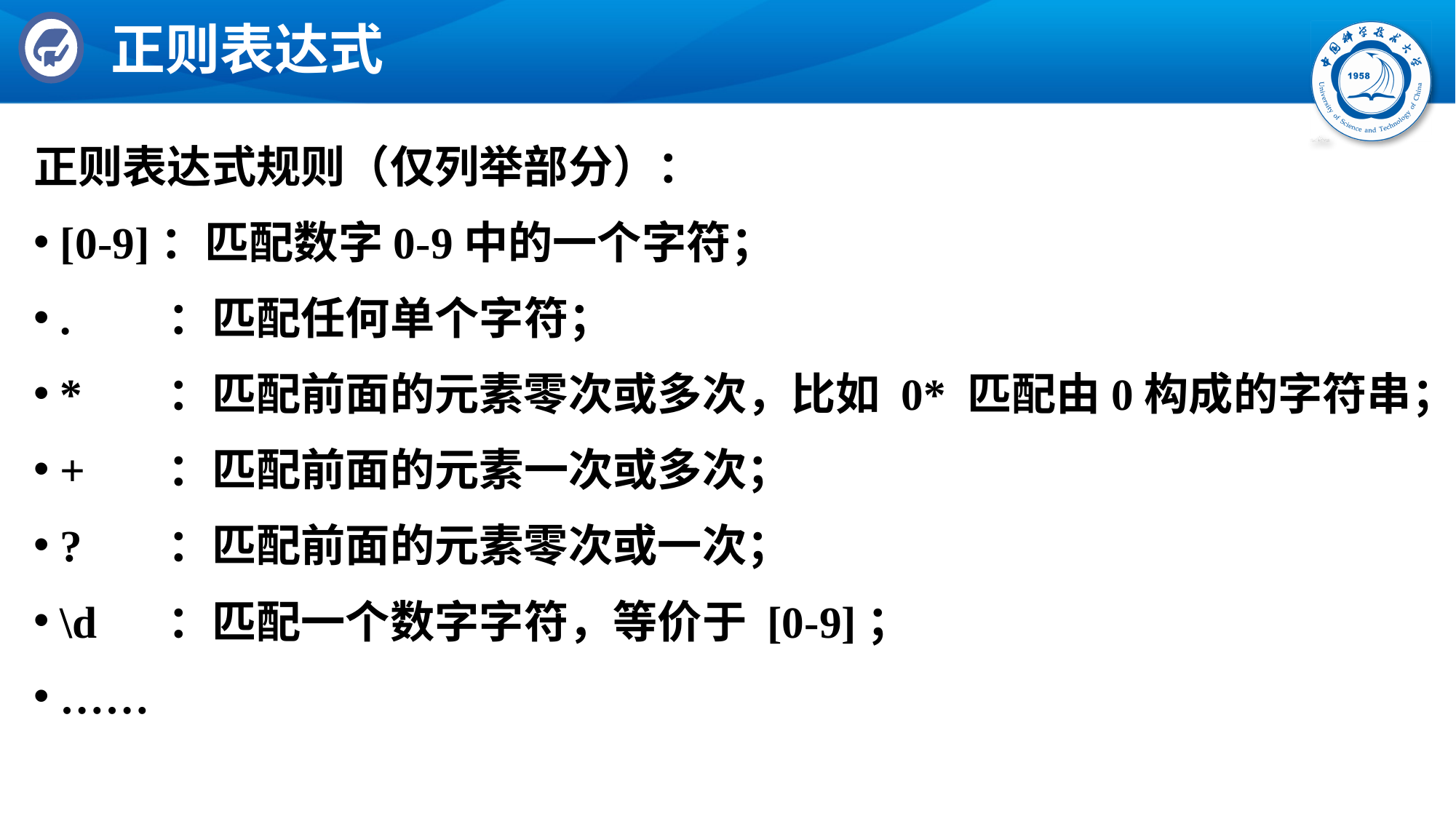

# 正则表达式
正则表达式规则（仅列举部分）：
[0-9]：匹配数字0-9中的一个字符；
.	：匹配任何单个字符；
*	：匹配前面的元素零次或多次，比如 0* 匹配由0构成的字符串；
+	：匹配前面的元素一次或多次；
?	：匹配前面的元素零次或一次；
\d	：匹配一个数字字符，等价于 [0-9]；
……